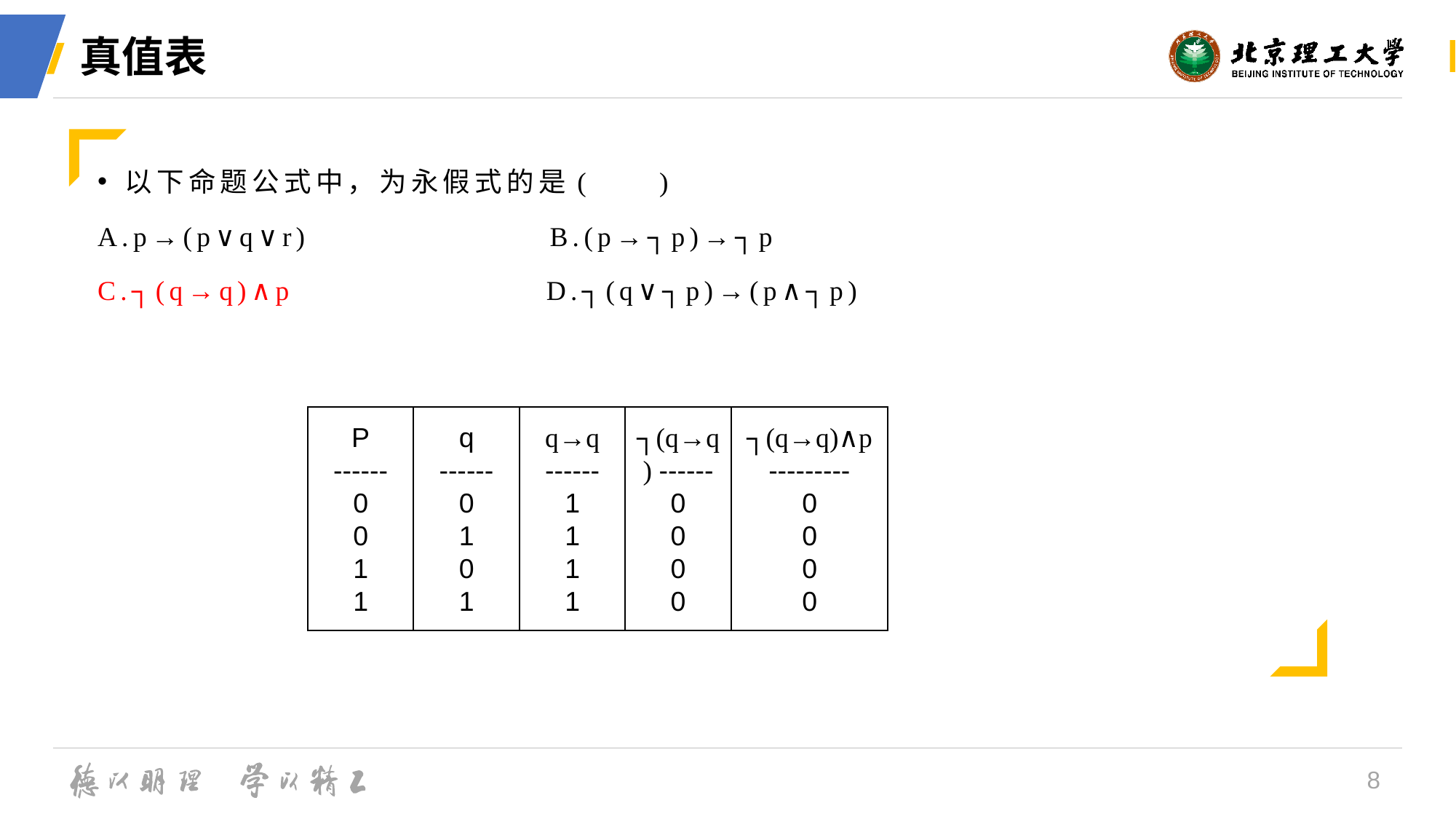

# 真值表

以下命题公式中，为永假式的是(      )
A.p→(p∨q∨r)                     B.(p→┐p)→┐p
C.┐(q→q)∧p                      D.┐(q∨┐p)→(p∧┐p)
┐(q→q)∧p ---------
0
0
0
0
q→q
------
1
1
1
1
┐(q→q) ------
0
0
0
0
P
------
0
0
1
1
q
------
0
1
0
1